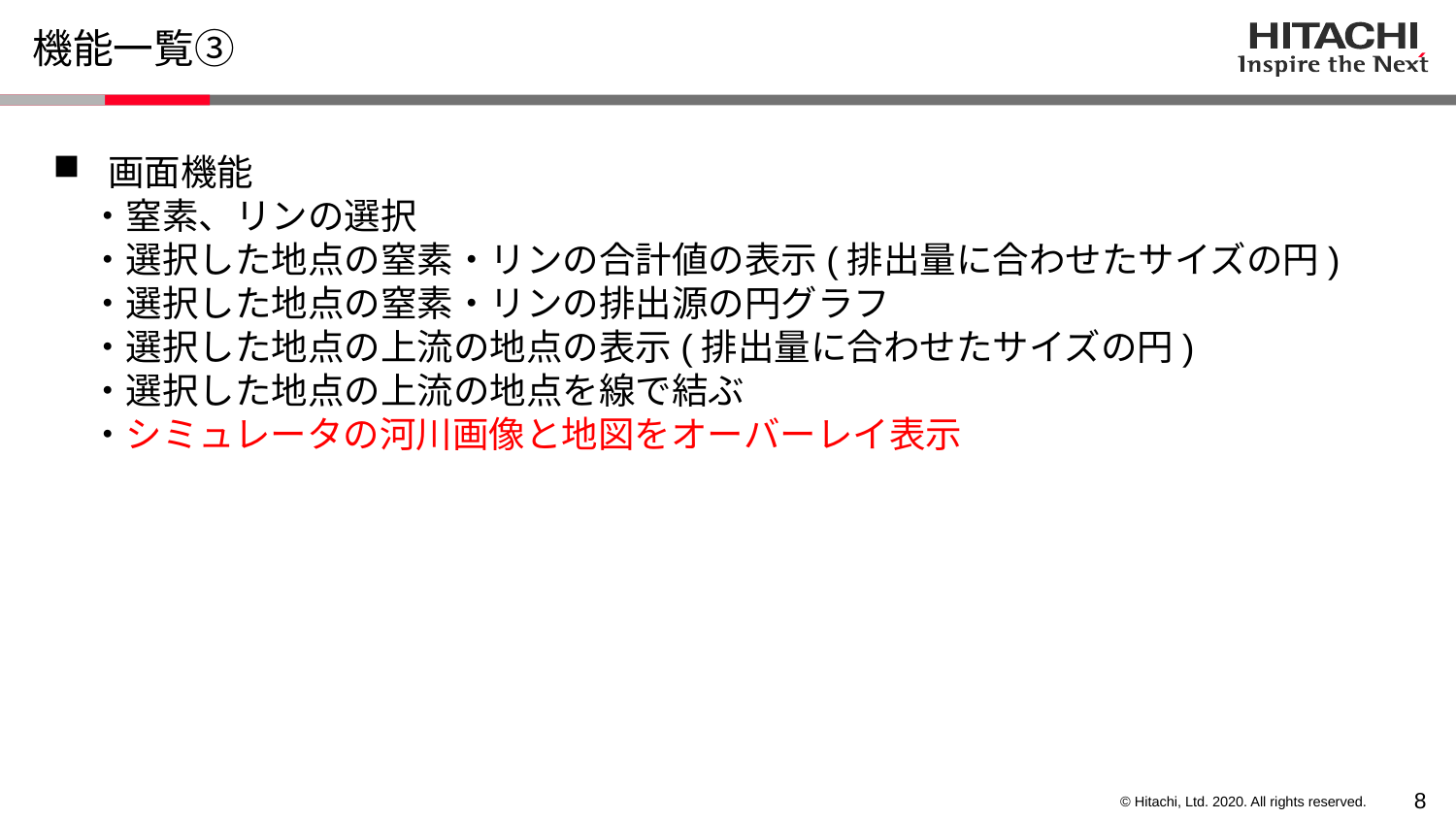

# 機能一覧③
画面機能
　・窒素、リンの選択
　・選択した地点の窒素・リンの合計値の表示(排出量に合わせたサイズの円)
　・選択した地点の窒素・リンの排出源の円グラフ
　・選択した地点の上流の地点の表示(排出量に合わせたサイズの円)
　・選択した地点の上流の地点を線で結ぶ
　・シミュレータの河川画像と地図をオーバーレイ表示